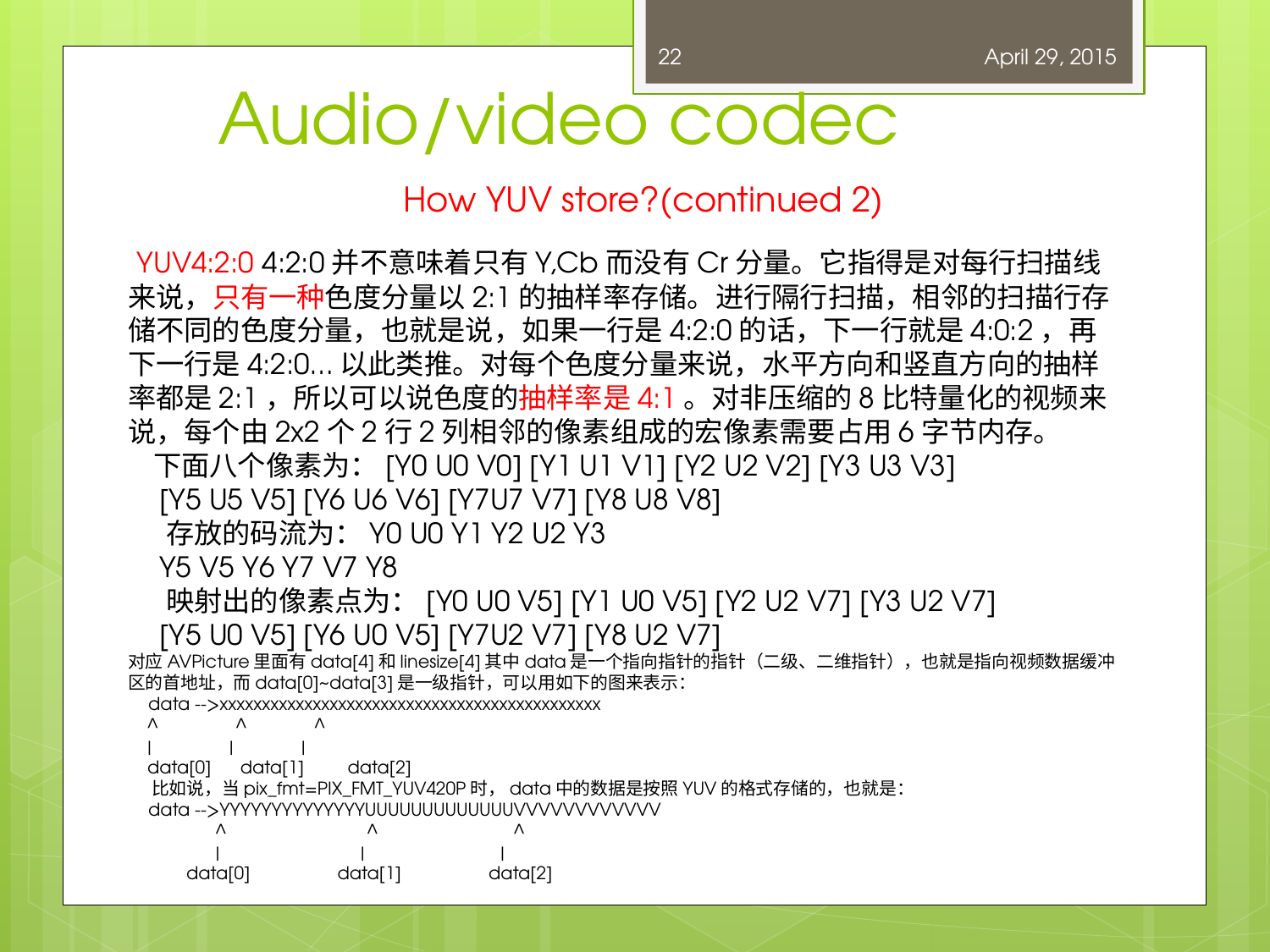

22
April 29, 2015
# Audio/video codec
         How YUV store?(continued 2)
 YUV4:2:0 4:2:0并不意味着只有Y,Cb而没有Cr分量。它指得是对每行扫描线来说，只有一种色度分量以2:1的抽样率存储。进行隔行扫描，相邻的扫描行存储不同的色度分量，也就是说，如果一行是4:2:0的话，下一行就是4:0:2，再下一行是4:2:0…以此类推。对每个色度分量来说，水平方向和竖直方向的抽样率都是2:1，所以可以说色度的抽样率是4:1。对非压缩的8比特量化的视频来说，每个由2x2个2行2列相邻的像素组成的宏像素需要占用6字节内存。
    下面八个像素为：[Y0 U0 V0] [Y1 U1 V1] [Y2 U2 V2] [Y3 U3 V3]
    [Y5 U5 V5] [Y6 U6 V6] [Y7U7 V7] [Y8 U8 V8]
    存放的码流为：Y0 U0 Y1 Y2 U2 Y3
    Y5 V5 Y6 Y7 V7 Y8
    映射出的像素点为：[Y0 U0 V5] [Y1 U0 V5] [Y2 U2 V7] [Y3 U2 V7]
    [Y5 U0 V5] [Y6 U0 V5] [Y7U2 V7] [Y8 U2 V7]
对应AVPicture里面有data[4]和linesize[4]其中data是一个指向指针的指针（二级、二维指针），也就是指向视频数据缓冲区的首地址，而data[0]~data[3]是一级指针，可以用如下的图来表示：
    data -->xxxxxxxxxxxxxxxxxxxxxxxxxxxxxxxxxxxxxxxxxxxxx
    ^                ^              ^
    |                |              |
    data[0]      data[1]         data[2]
    比如说，当pix_fmt=PIX_FMT_YUV420P时，data中的数据是按照YUV的格式存储的，也就是：
    data -->YYYYYYYYYYYYYYUUUUUUUUUUUUUVVVVVVVVVVVV
                  ^                             ^                            ^
                  |                             |                            |
            data[0]                  data[1]                  data[2]